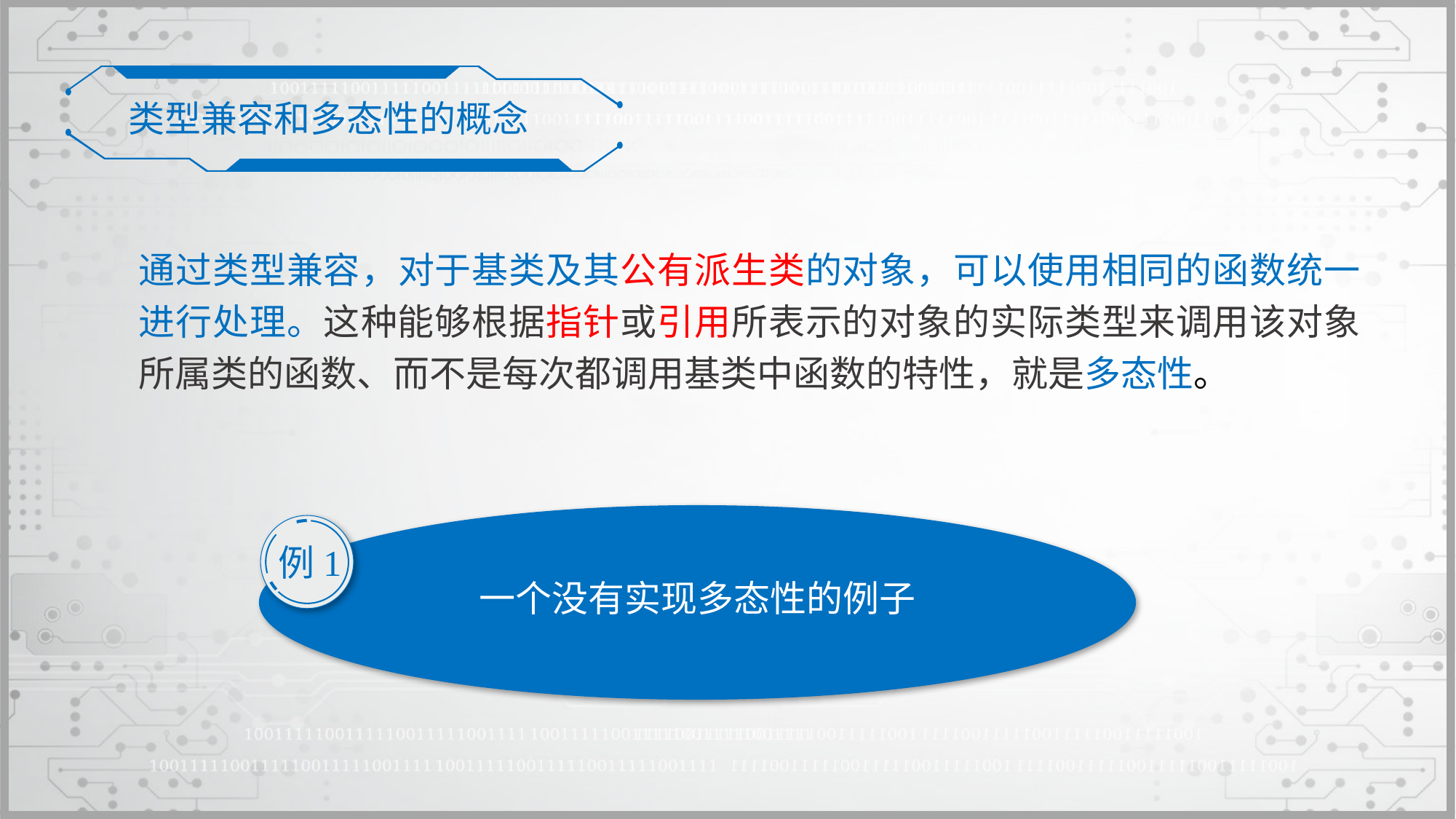

类型兼容和多态性的概念
通过类型兼容，对于基类及其公有派生类的对象，可以使用相同的函数统一进行处理。这种能够根据指针或引用所表示的对象的实际类型来调用该对象所属类的函数、而不是每次都调用基类中函数的特性，就是多态性。

一个没有实现多态性的例子

例1